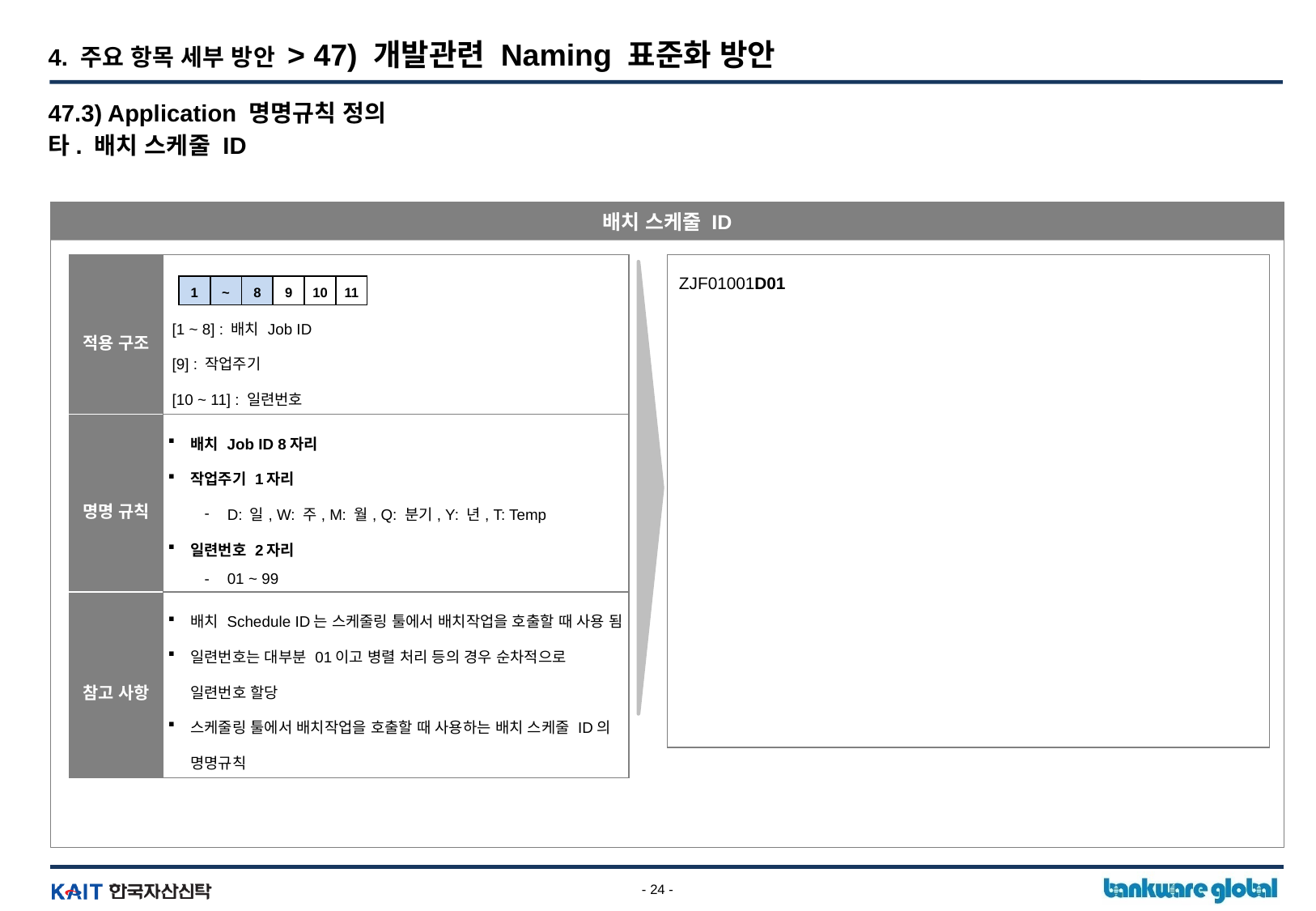

4. 주요 항목 세부 방안 > 47) 개발관련 Naming 표준화 방안
47.3) Application 명명규칙 정의
타. 배치 스케줄 ID

배치 스케줄 ID
ZJF01001D01
| 적용 구조 | [1 ~ 8] : 배치 Job ID [9] : 작업주기 [10 ~ 11] : 일련번호 |
| --- | --- |
| 명명 규칙 | 배치 Job ID 8자리 작업주기 1자리 D: 일, W: 주, M: 월, Q: 분기, Y: 년, T: Temp 일련번호 2자리 01 ~ 99 |
| 참고 사항 | 배치 Schedule ID는 스케줄링 툴에서 배치작업을 호출할 때 사용 됨 일련번호는 대부분 01이고 병렬 처리 등의 경우 순차적으로 일련번호 할당 스케줄링 툴에서 배치작업을 호출할 때 사용하는 배치 스케줄 ID의 명명규칙 |
1
~
8
9
10
11